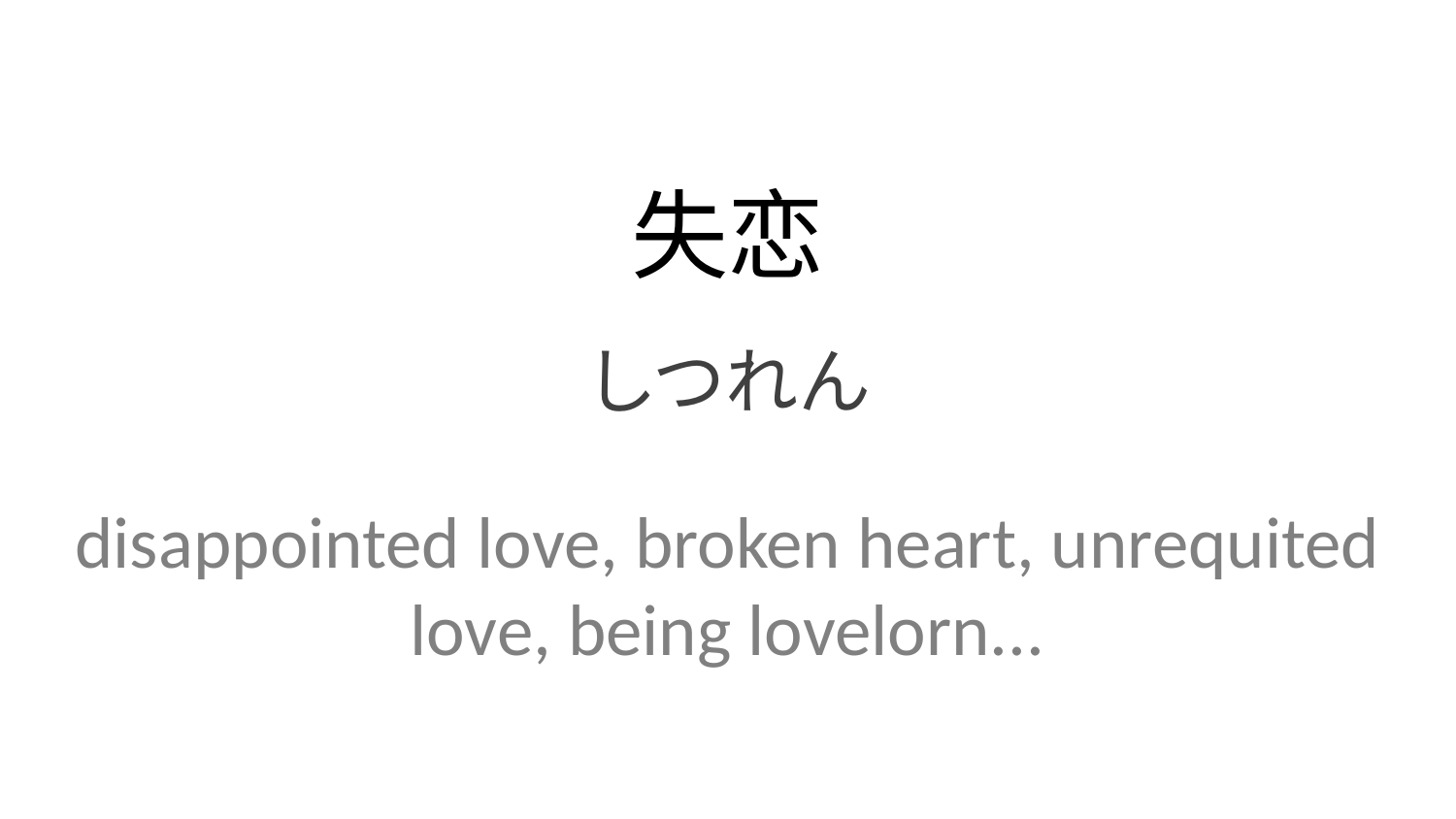

失恋

しつれん
disappointed love, broken heart, unrequited love, being lovelorn...